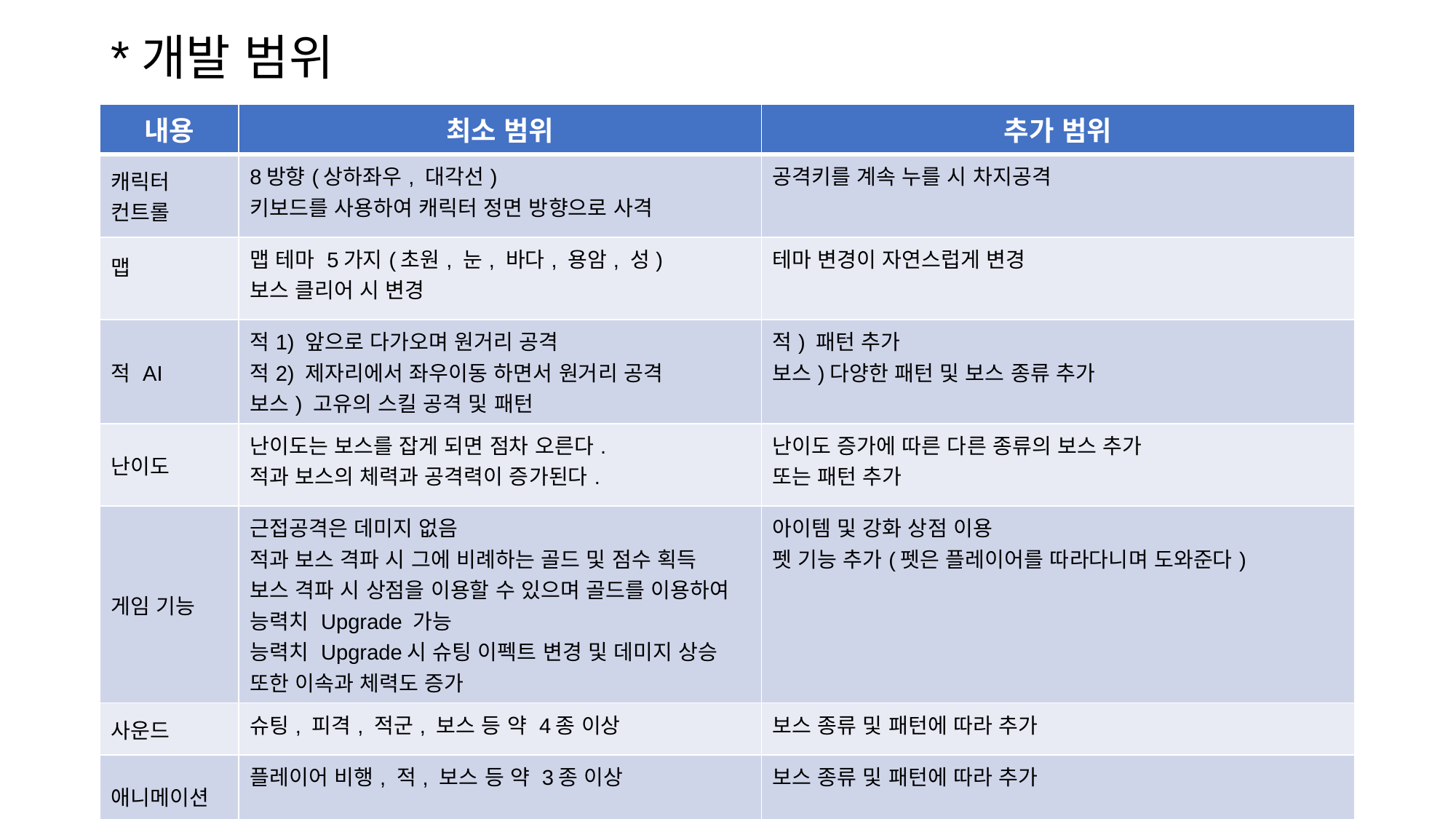

# *개발 범위
| 내용 | 최소 범위 | 추가 범위 |
| --- | --- | --- |
| 캐릭터 컨트롤 | 8방향(상하좌우, 대각선) 키보드를 사용하여 캐릭터 정면 방향으로 사격 | 공격키를 계속 누를 시 차지공격 |
| 맵 | 맵 테마 5가지(초원, 눈, 바다, 용암, 성) 보스 클리어 시 변경 | 테마 변경이 자연스럽게 변경 |
| 적 AI | 적1) 앞으로 다가오며 원거리 공격 적2) 제자리에서 좌우이동 하면서 원거리 공격 보스) 고유의 스킬 공격 및 패턴 | 적) 패턴 추가 보스)다양한 패턴 및 보스 종류 추가 |
| 난이도 | 난이도는 보스를 잡게 되면 점차 오른다. 적과 보스의 체력과 공격력이 증가된다. | 난이도 증가에 따른 다른 종류의 보스 추가 또는 패턴 추가 |
| 게임 기능 | 근접공격은 데미지 없음 적과 보스 격파 시 그에 비례하는 골드 및 점수 획득 보스 격파 시 상점을 이용할 수 있으며 골드를 이용하여 능력치 Upgrade 가능 능력치 Upgrade시 슈팅 이펙트 변경 및 데미지 상승 또한 이속과 체력도 증가 | 아이템 및 강화 상점 이용 펫 기능 추가(펫은 플레이어를 따라다니며 도와준다) |
| 사운드 | 슈팅, 피격, 적군, 보스 등 약 4종 이상 | 보스 종류 및 패턴에 따라 추가 |
| 애니메이션 | 플레이어 비행, 적, 보스 등 약 3종 이상 | 보스 종류 및 패턴에 따라 추가 |